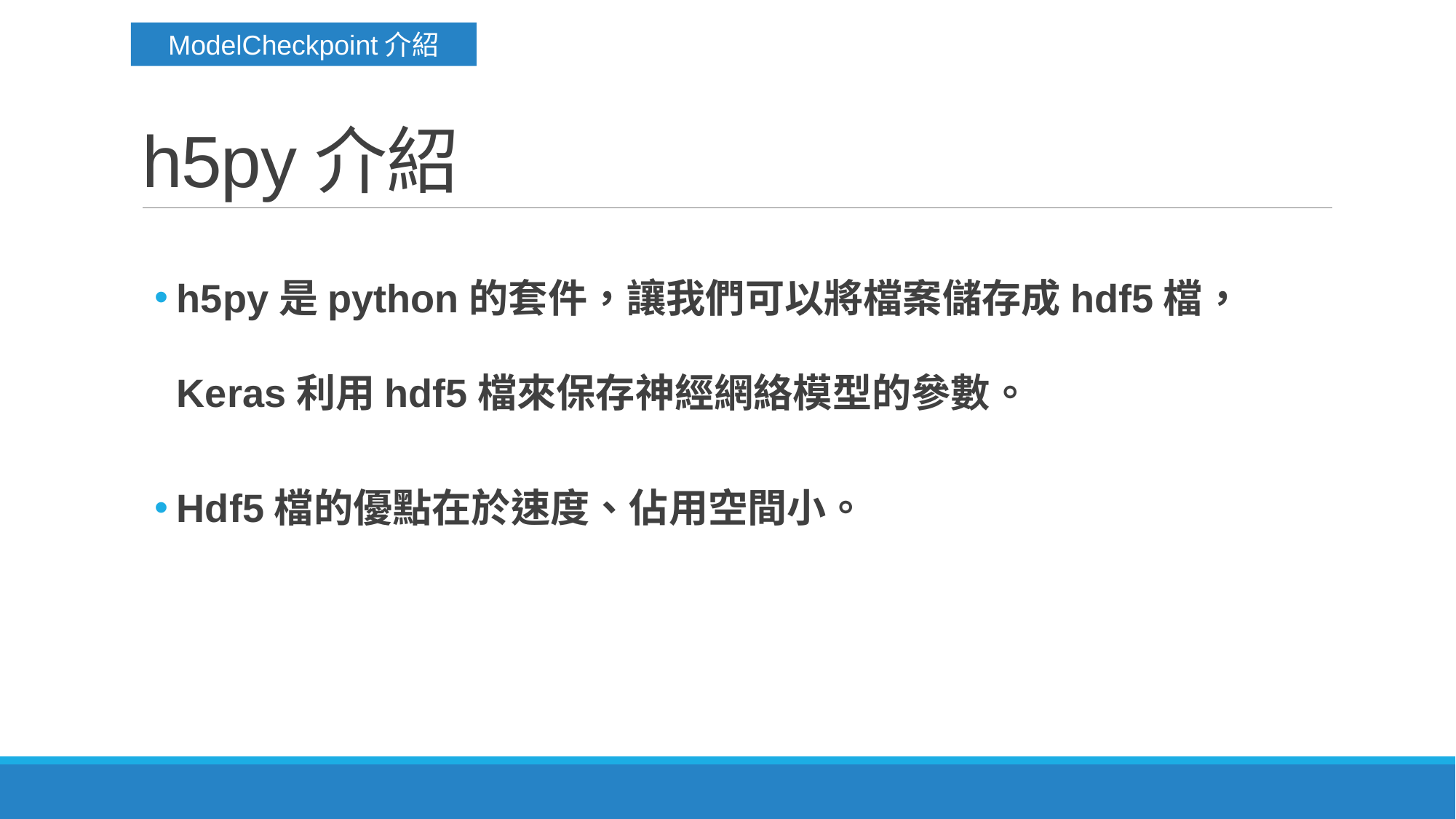

ModelCheckpoint介紹
# h5py介紹
h5py是python的套件，讓我們可以將檔案儲存成hdf5檔，
Keras利用hdf5檔來保存神經網絡模型的參數。

Hdf5檔的優點在於速度、佔用空間小。